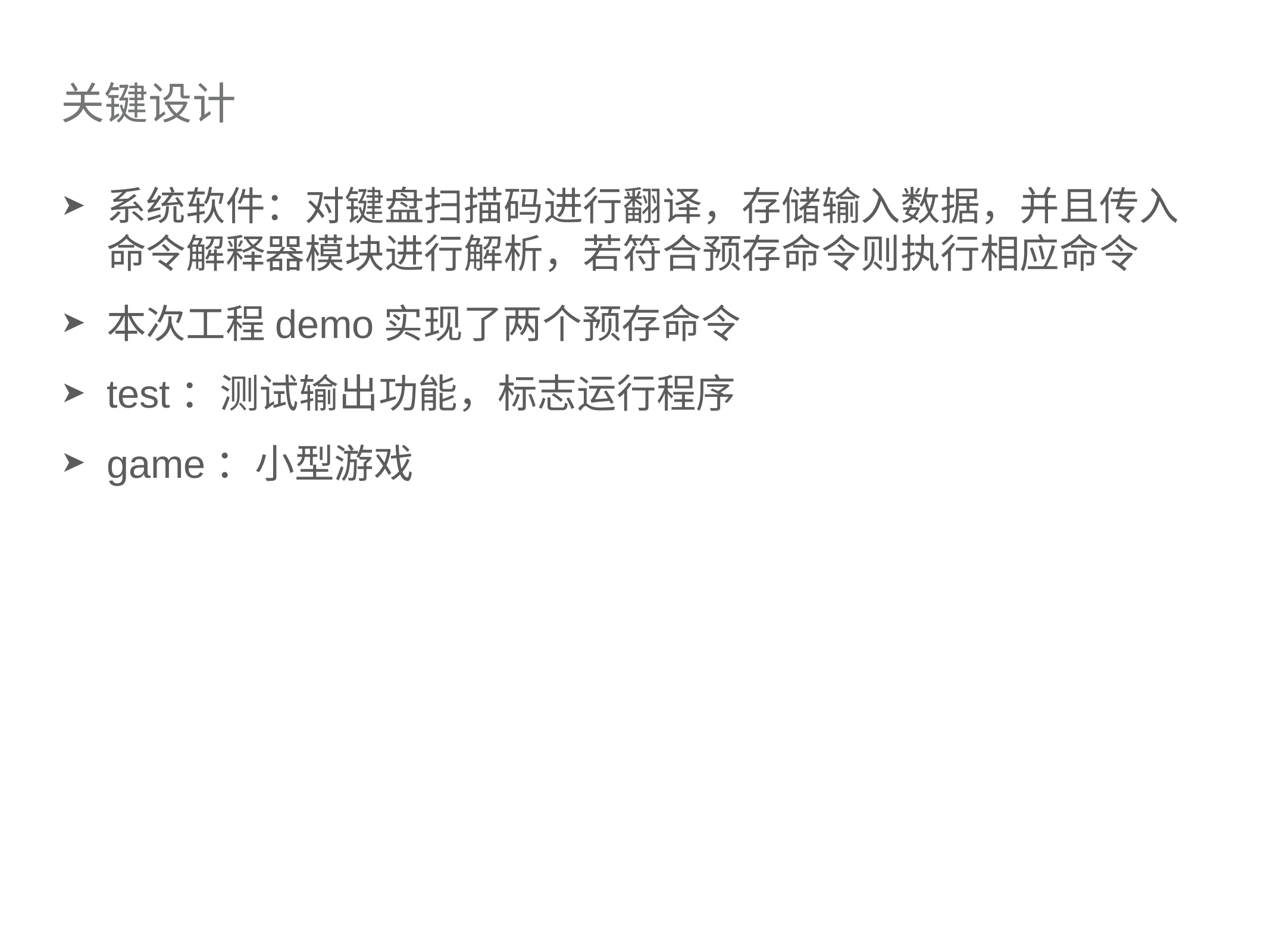

# 关键设计

系统软件：对键盘扫描码进行翻译，存储输入数据，并且传入命令解释器模块进行解析，若符合预存命令则执行相应命令
本次工程demo实现了两个预存命令
test：测试输出功能，标志运行程序
game：小型游戏